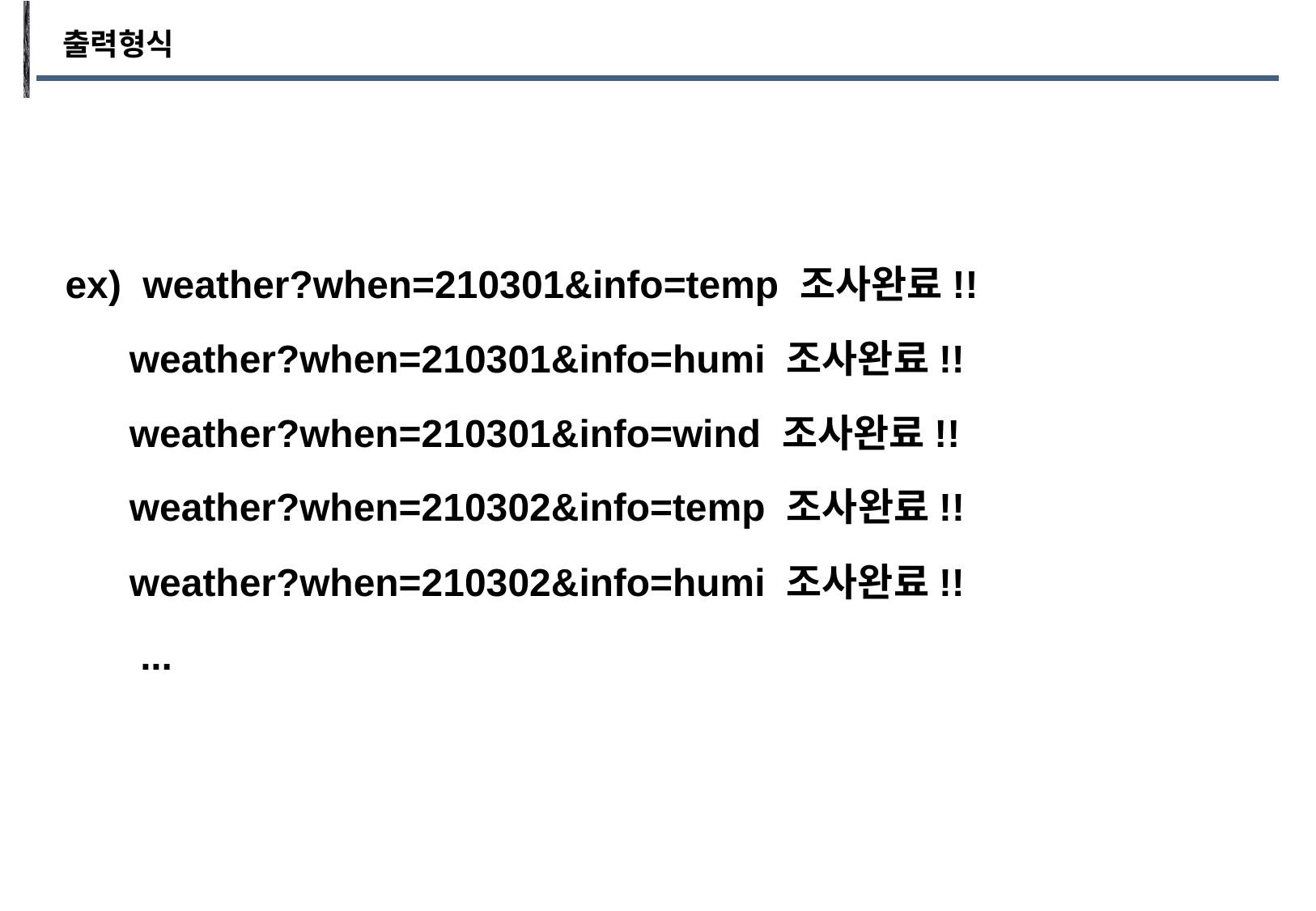

출력형식

ex)  weather?when=210301&info=temp 조사완료!!
      weather?when=210301&info=humi 조사완료!!
      weather?when=210301&info=wind 조사완료!!
      weather?when=210302&info=temp 조사완료!!
      weather?when=210302&info=humi 조사완료!!
       ...